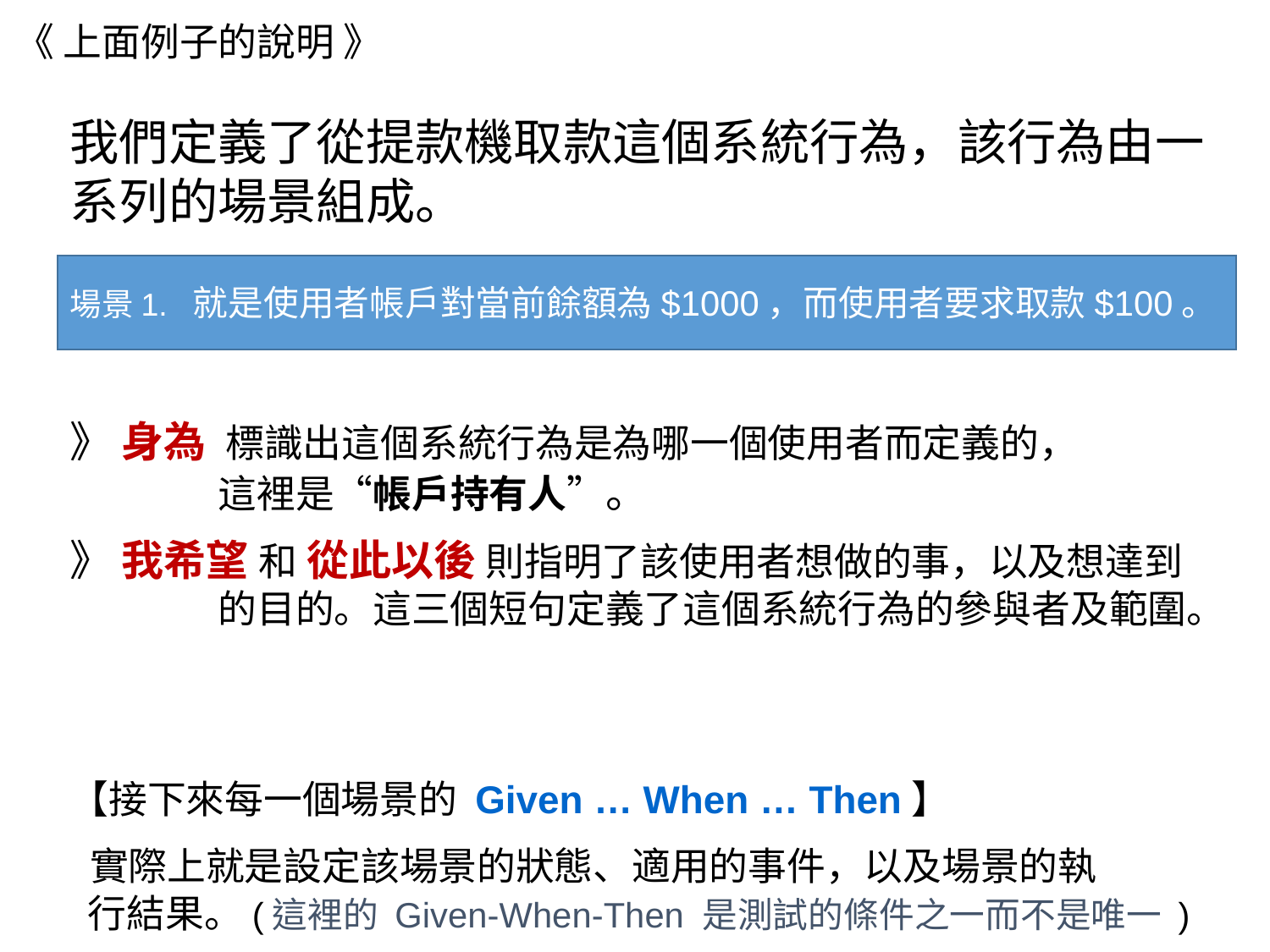

《 上面例子的說明 》
我們定義了從提款機取款這個系統行為，該行為由一系列的場景組成。

》 身為  標識出這個系統行為是為哪一個使用者而定義的，
                這裡是“帳戶持有人”。

》 我希望 和 從此以後 則指明了該使用者想做的事，以及想達到
                的目的。這三個短句定義了這個系統行為的參與者及範圍。

【接下來每一個場景的 Given … When … Then】

 實際上就是設定該場景的狀態、適用的事件，以及場景的執
 行結果。(這裡的 Given-When-Then 是測試的條件之一而不是唯一 )
場景1.  就是使用者帳戶對當前餘額為$1000，而使用者要求取款$100。